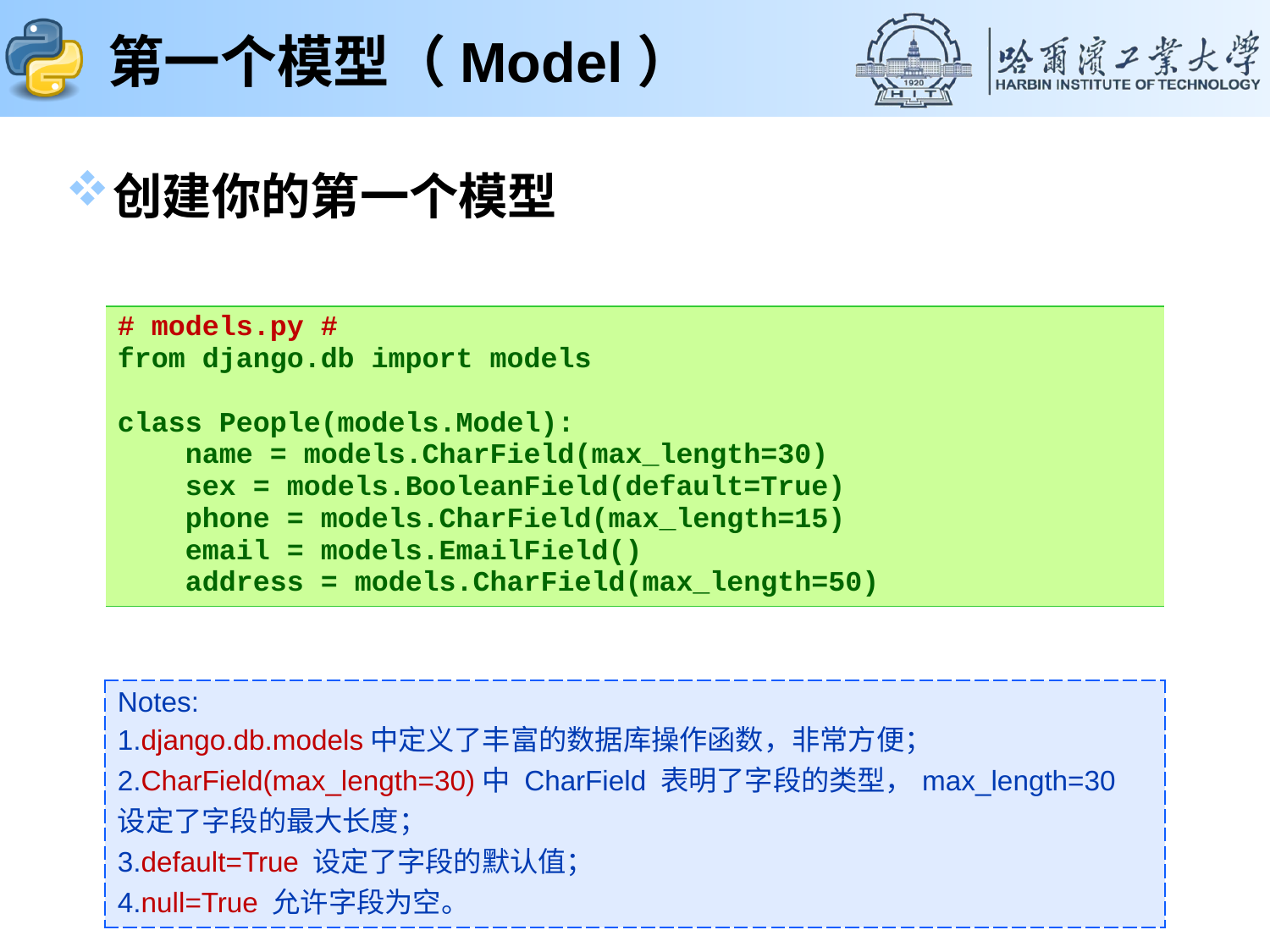

# 第一个模型（Model）
创建你的第一个模型

| # models.py # from django.db import models class People(models.Model): name = models.CharField(max\_length=30) sex = models.BooleanField(default=True) phone = models.CharField(max\_length=15) email = models.EmailField() address = models.CharField(max\_length=50) |
| --- |
| Notes: 1.django.db.models中定义了丰富的数据库操作函数，非常方便； 2.CharField(max\_length=30)中 CharField 表明了字段的类型，max\_length=30 设定了字段的最大长度； 3.default=True 设定了字段的默认值； 4.null=True 允许字段为空。 |
| --- |